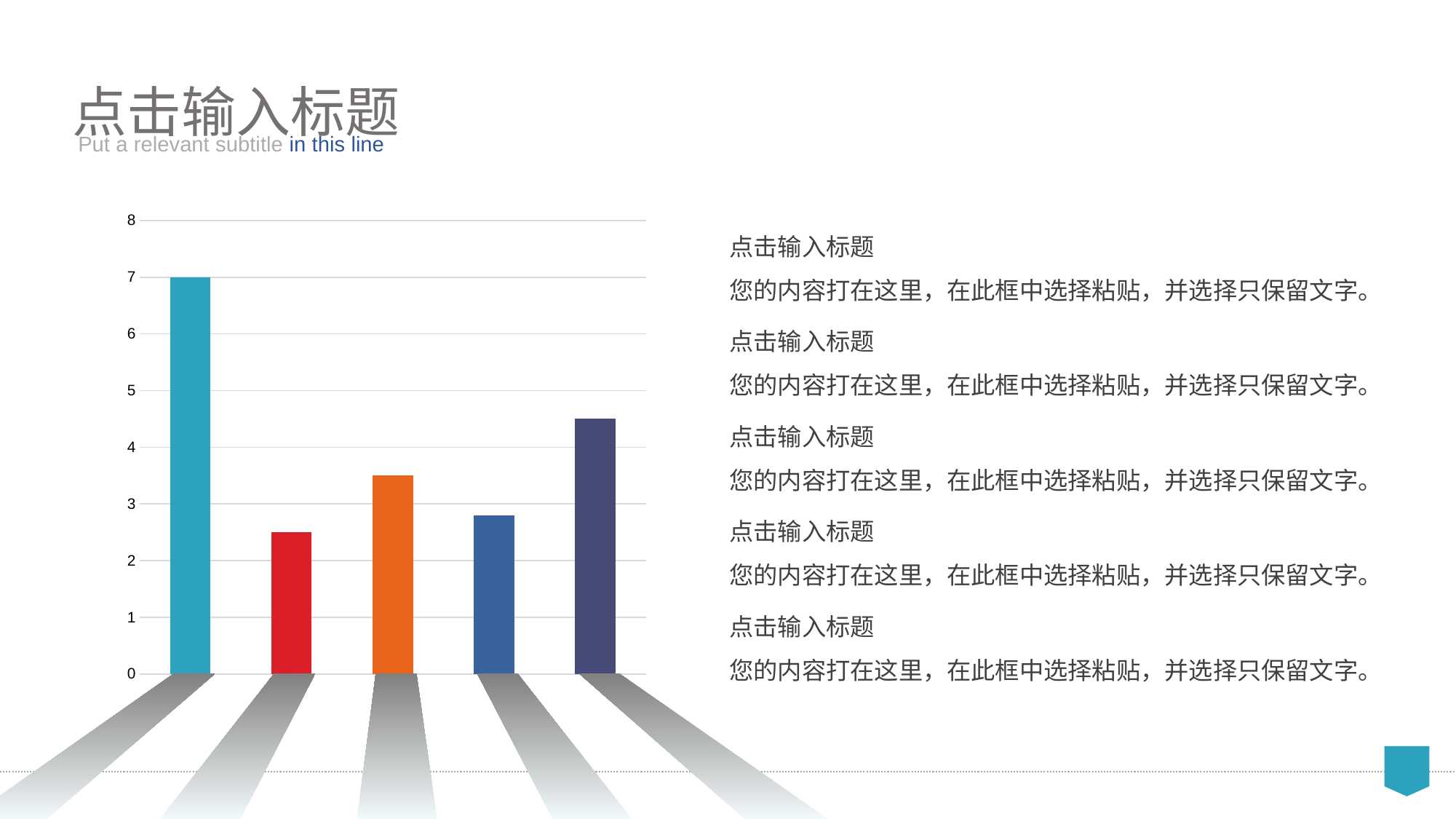

点击输入标题
Put a relevant subtitle in this line

### Chart

| Category | 系列 1 |
|---|---|
| 类别 1 | 7.0 |
| 类别 2 | 2.5 |
| 类别 3 | 3.5 |
|  | 2.8 |
| 类别 4 | 4.5 |
点击输入标题
您的内容打在这里，在此框中选择粘贴，并选择只保留文字。
点击输入标题
您的内容打在这里，在此框中选择粘贴，并选择只保留文字。
点击输入标题
您的内容打在这里，在此框中选择粘贴，并选择只保留文字。
点击输入标题
您的内容打在这里，在此框中选择粘贴，并选择只保留文字。
点击输入标题
您的内容打在这里，在此框中选择粘贴，并选择只保留文字。